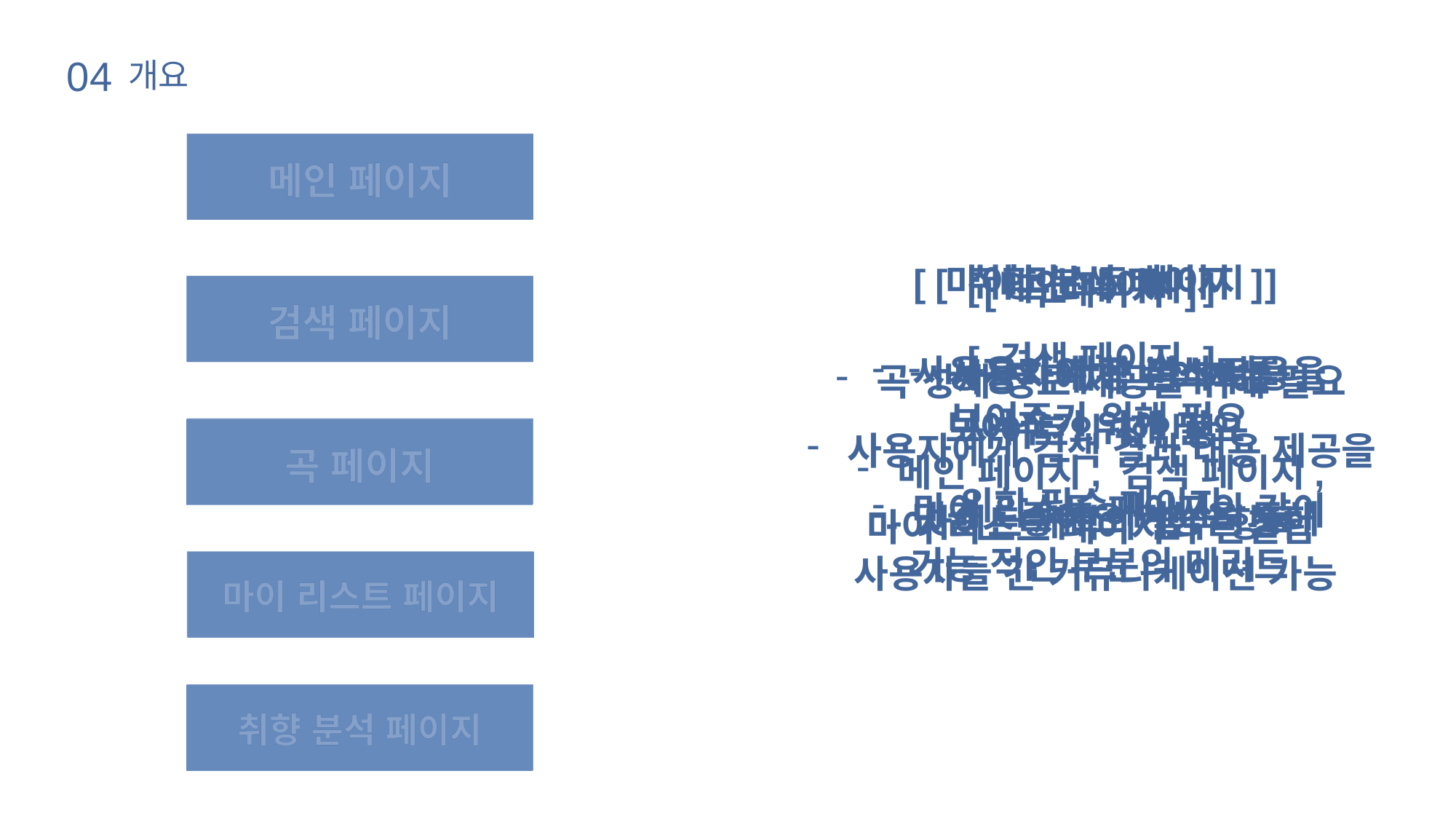

04
개요

메인 페이지
메인 페이지
[ 취향 분석 페이지 ]

사용자의 취향 분석 내용을
보여주기 위해 필요

마이 리스트 페이지와 같이

기능 적인 부분의 메리트
[ 마이 리스트 페이지 ]

사용자의 곡 리스트를

보여주기 위해 필요

댓글, 좋아요 기능을 통해

사용자들 간 커뮤니케이션 가능
[ 메인 페이지 ]

사용자에게 보여지는

사이트의 첫인상

- 사이트 제작의 필수 항목
[ 곡 페이지 ]

곡 상세 정보 제공을 위해 필요

메인 페이지, 검색 페이지,

마이 리스트 페이지와 연결됨

검색 페이지
검색 페이지
[ 검색 페이지 ]

사용자에게 검색 결과 내용 제공을

위한 필수 페이지

곡 페이지
곡 페이지

마이 리스트 페이지
마이 리스트 페이지

취향 분석 페이지
취향 분석 페이지